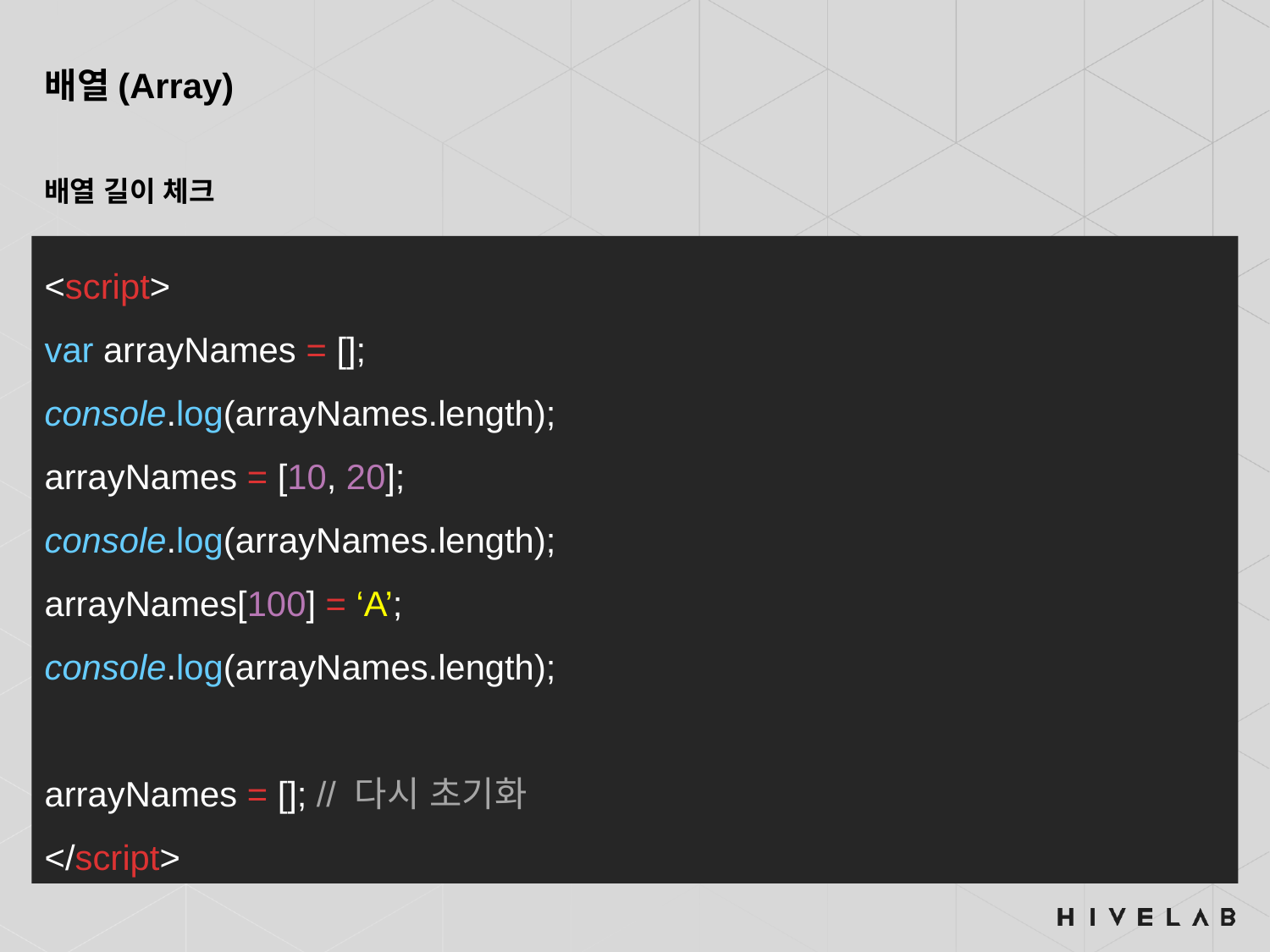

배열(Array)

배열 길이 체크
<script>
var arrayNames = [];
console.log(arrayNames.length);
arrayNames = [10, 20];
console.log(arrayNames.length);
arrayNames[100] = ‘A’;
console.log(arrayNames.length);

arrayNames = []; // 다시 초기화
</script>